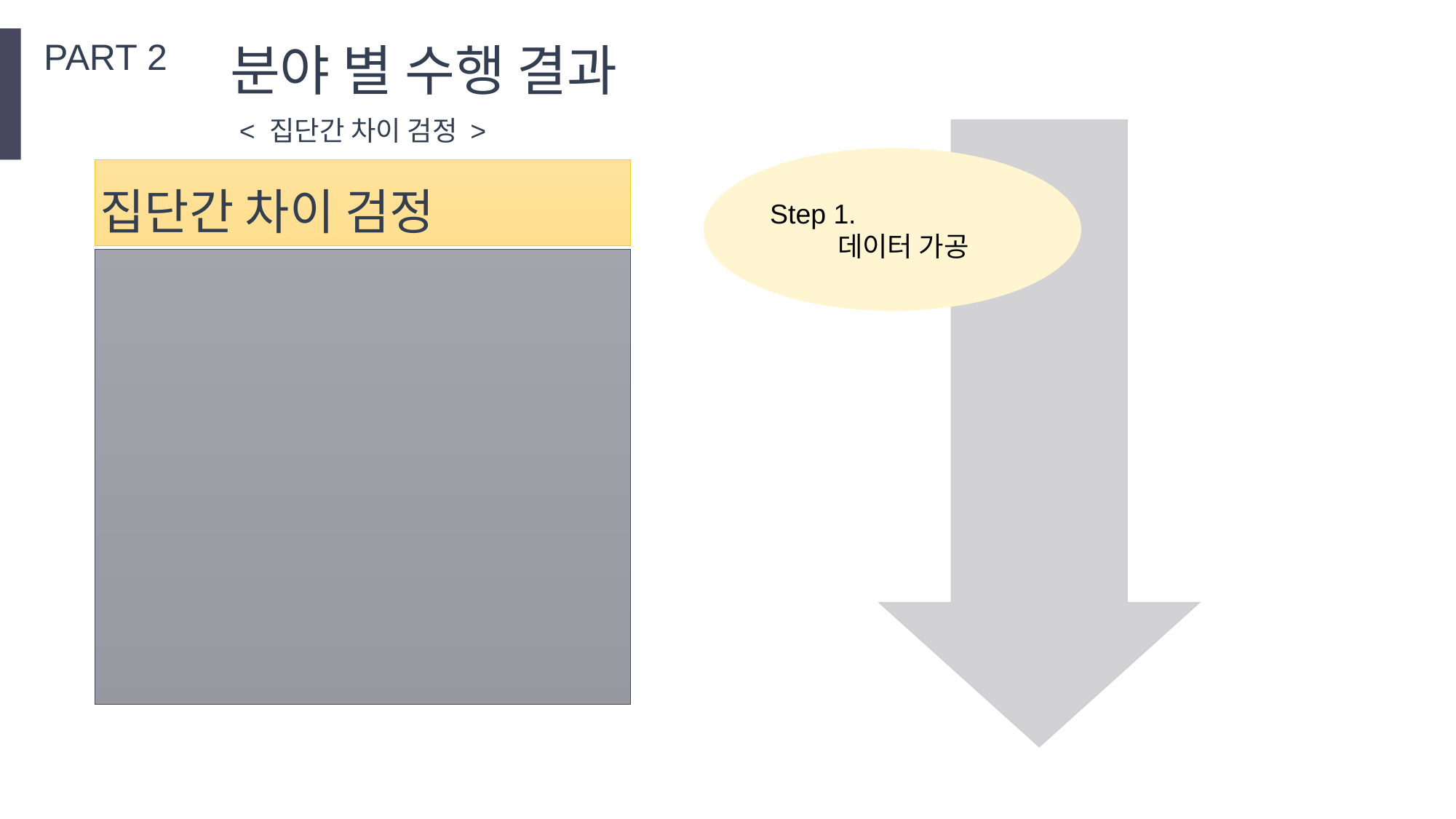

PART 2
분야 별 수행 결과
 < 집단간 차이 검정 >

Step 1.
        데이터 가공
집단간 차이 검정